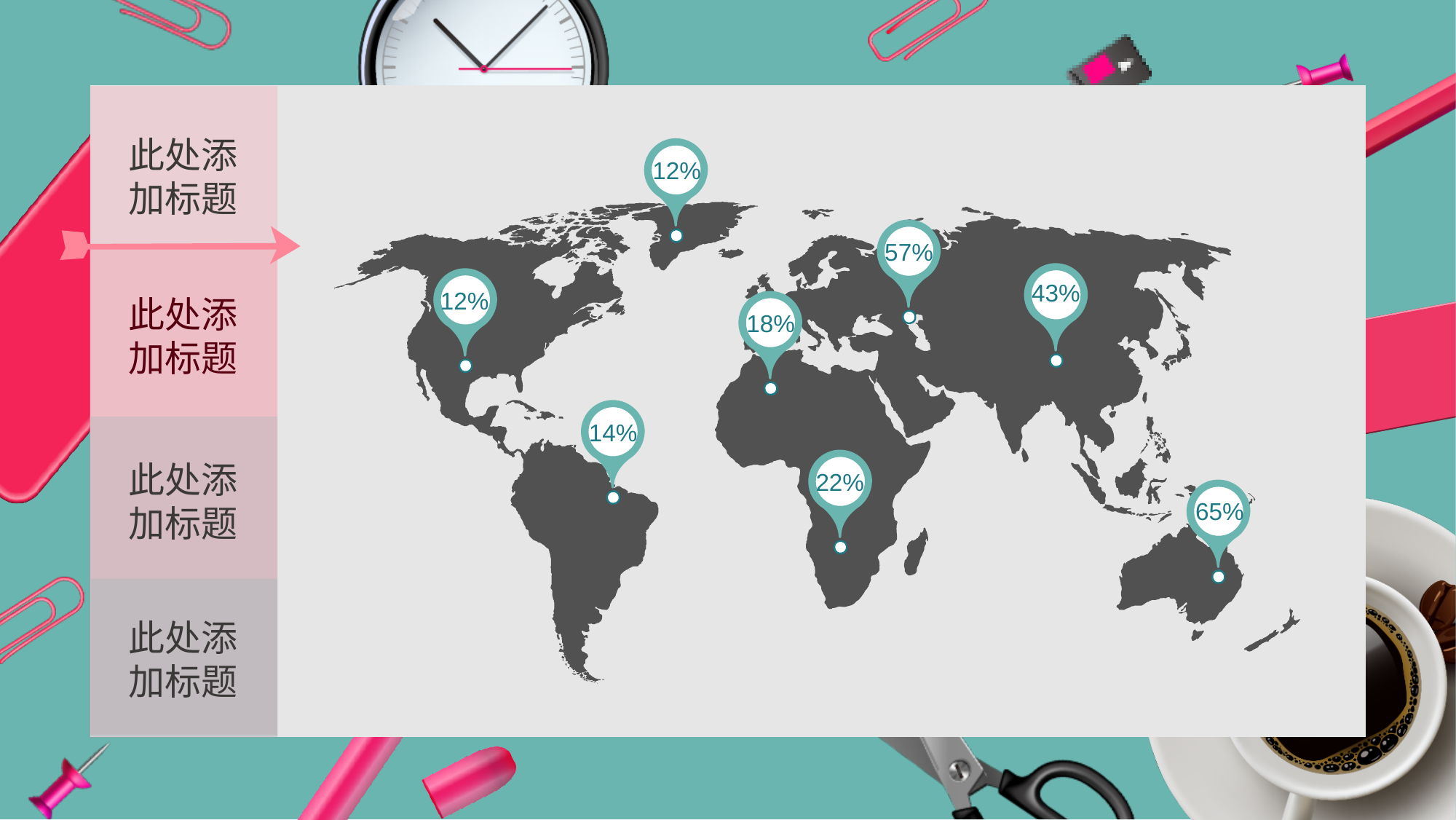

此处添
加标题

此处添
加标题

此处添
加标题

12%

57%

43%

12%
此处添
加标题

18%

14%

22%

65%